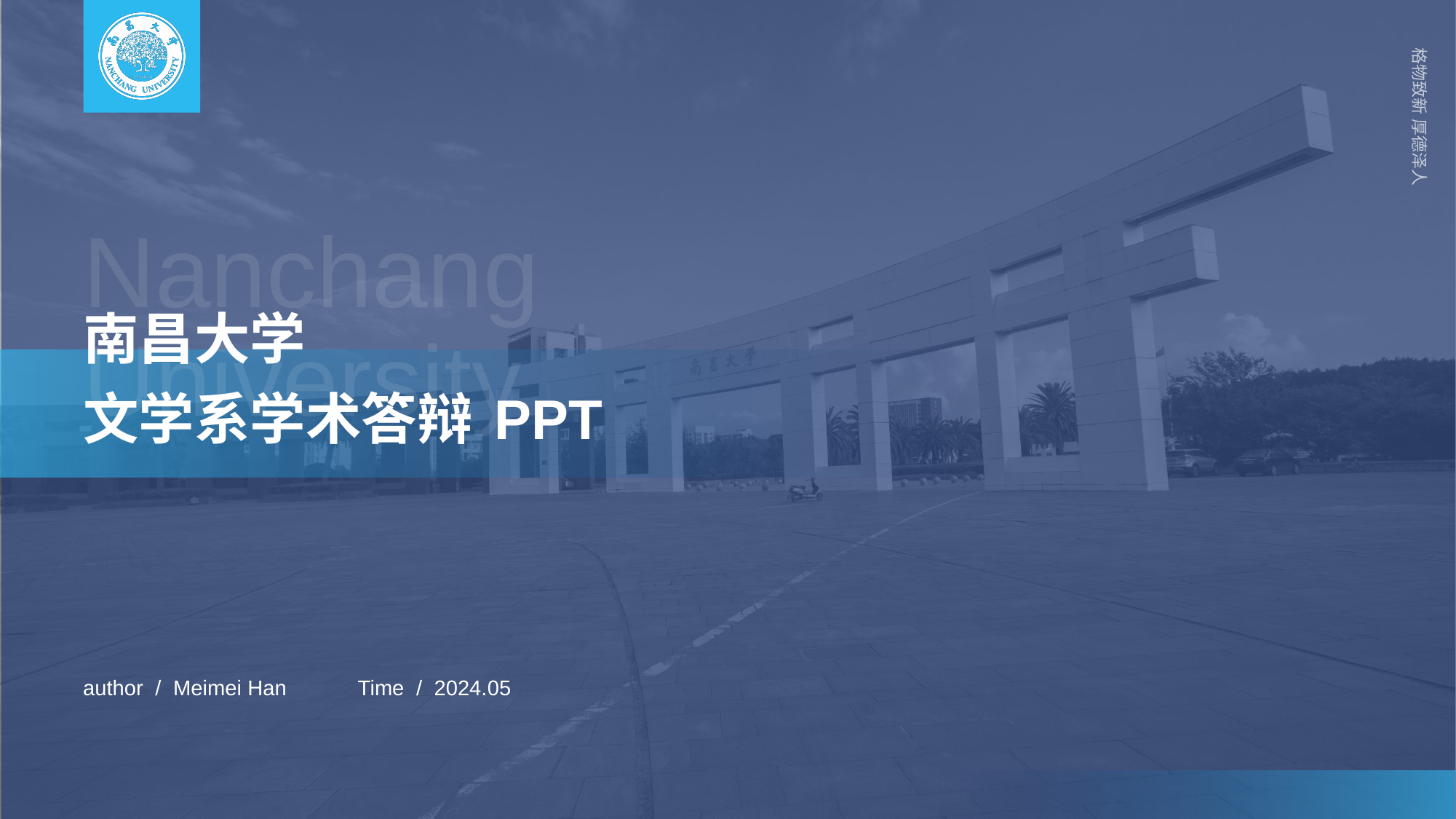

Nanchang University
# 南昌大学 文学系学术答辩 PPT
author  /  Meimei Han            Time  /  2024.05